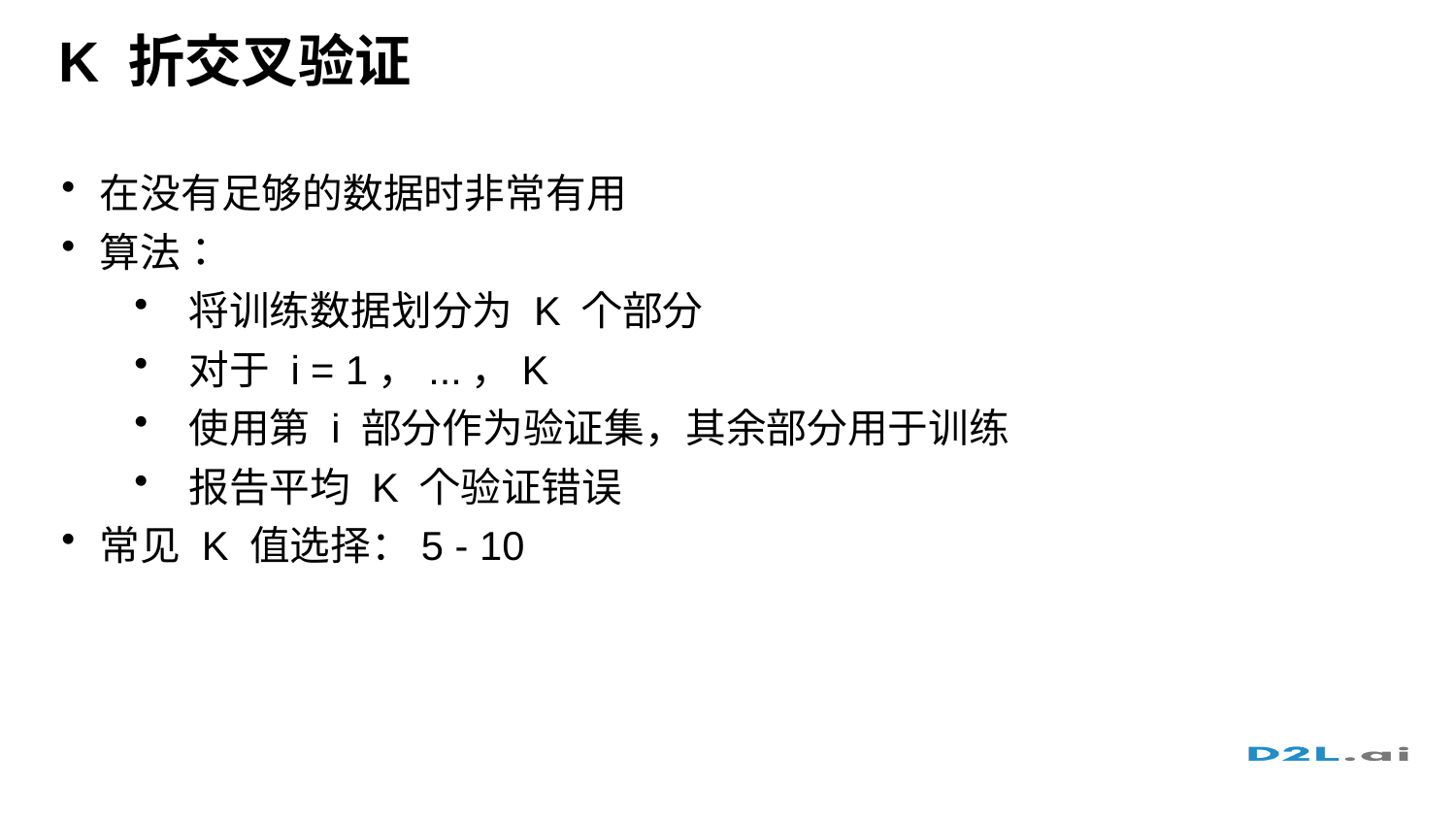

# K 折交叉验证
在没有足够的数据时非常有用
算法：
将训练数据划分为 K 个部分
对于 i = 1，...，K
使用第 i 部分作为验证集，其余部分用于训练
报告平均 K 个验证错误
常见 K 值选择：5 - 10